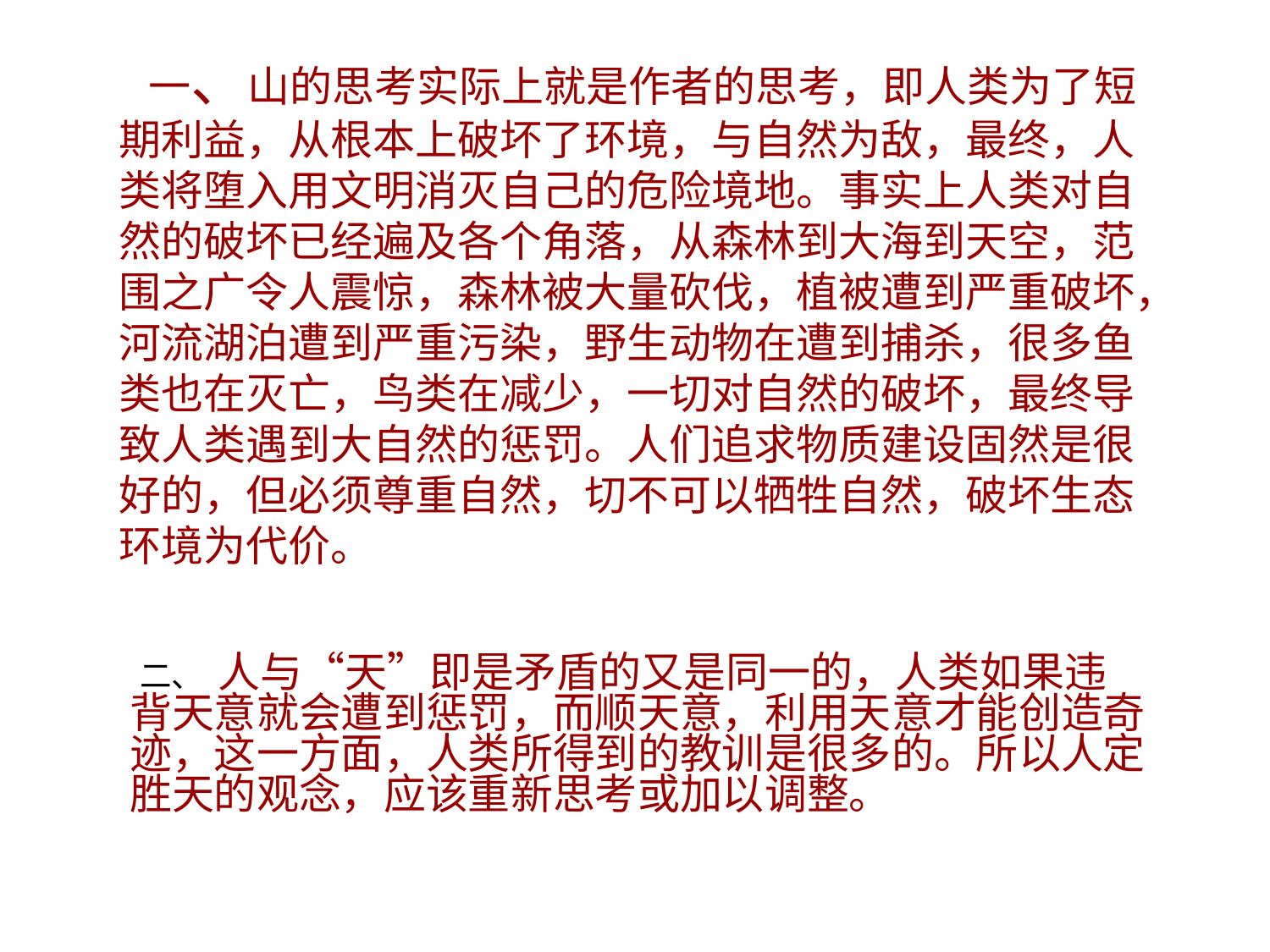

一、山的思考实际上就是作者的思考，即人类为了短期利益，从根本上破坏了环境，与自然为敌，最终，人类将堕入用文明消灭自己的危险境地。事实上人类对自然的破坏已经遍及各个角落，从森林到大海到天空，范围之广令人震惊，森林被大量砍伐，植被遭到严重破坏，河流湖泊遭到严重污染，野生动物在遭到捕杀，很多鱼类也在灭亡，鸟类在减少，一切对自然的破坏，最终导致人类遇到大自然的惩罚。人们追求物质建设固然是很好的，但必须尊重自然，切不可以牺牲自然，破坏生态环境为代价。

       二、  人与“天”即是矛盾的又是同一的，人类如果违背天意就会遭到惩罚，而顺天意，利用天意才能创造奇迹，这一方面，人类所得到的教训是很多的。所以人定胜天的观念，应该重新思考或加以调整。